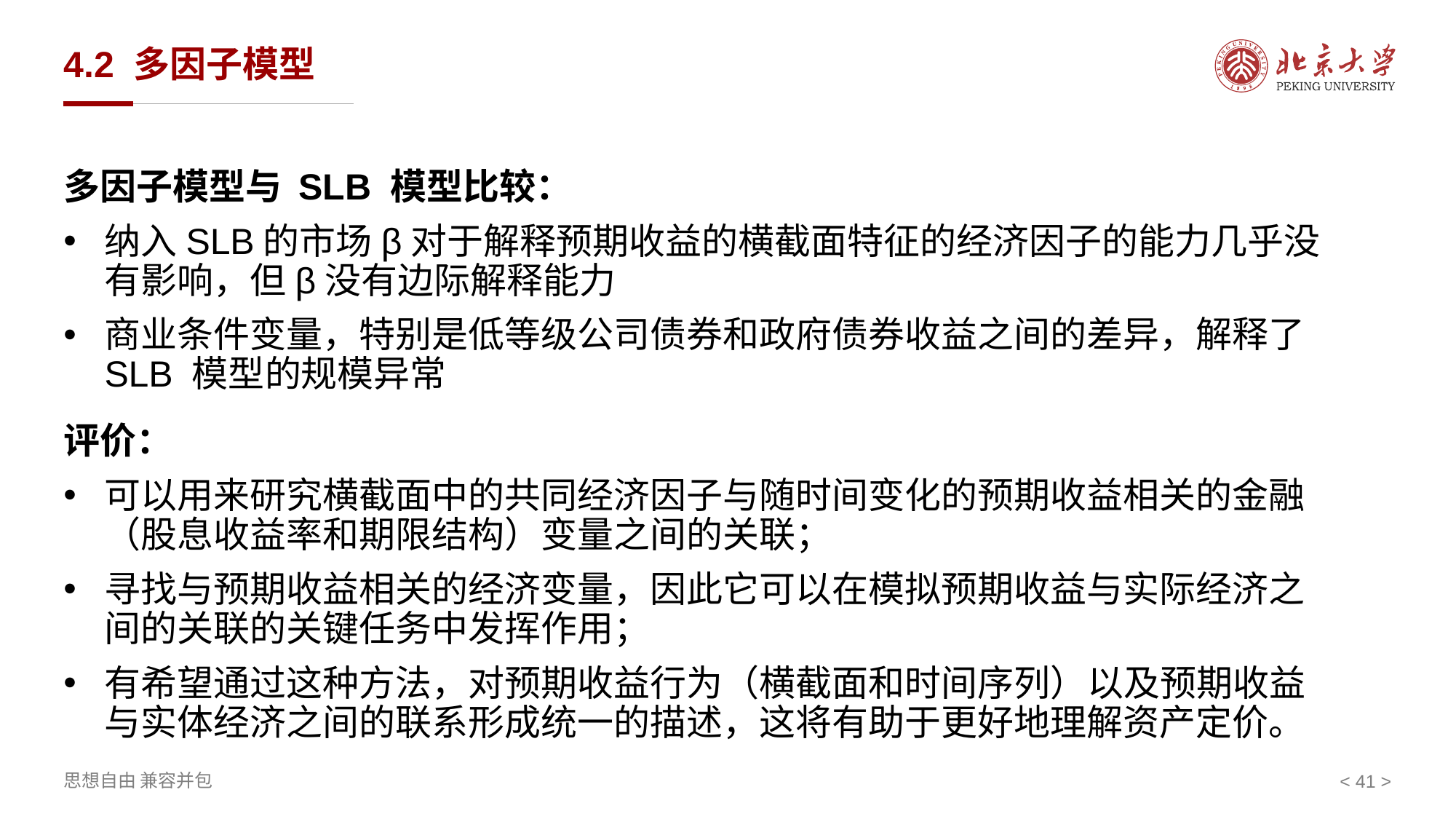

# 4.2 多因子模型
多因子模型与 SLB 模型比较：
纳入SLB的市场β对于解释预期收益的横截面特征的经济因子的能力几乎没有影响，但β没有边际解释能力
商业条件变量，特别是低等级公司债券和政府债券收益之间的差异，解释了 SLB 模型的规模异常
评价：
可以用来研究横截面中的共同经济因子与随时间变化的预期收益相关的金融（股息收益率和期限结构）变量之间的关联；
寻找与预期收益相关的经济变量，因此它可以在模拟预期收益与实际经济之间的关联的关键任务中发挥作用；
有希望通过这种方法，对预期收益行为（横截面和时间序列）以及预期收益与实体经济之间的联系形成统一的描述，这将有助于更好地理解资产定价。
< 41 >